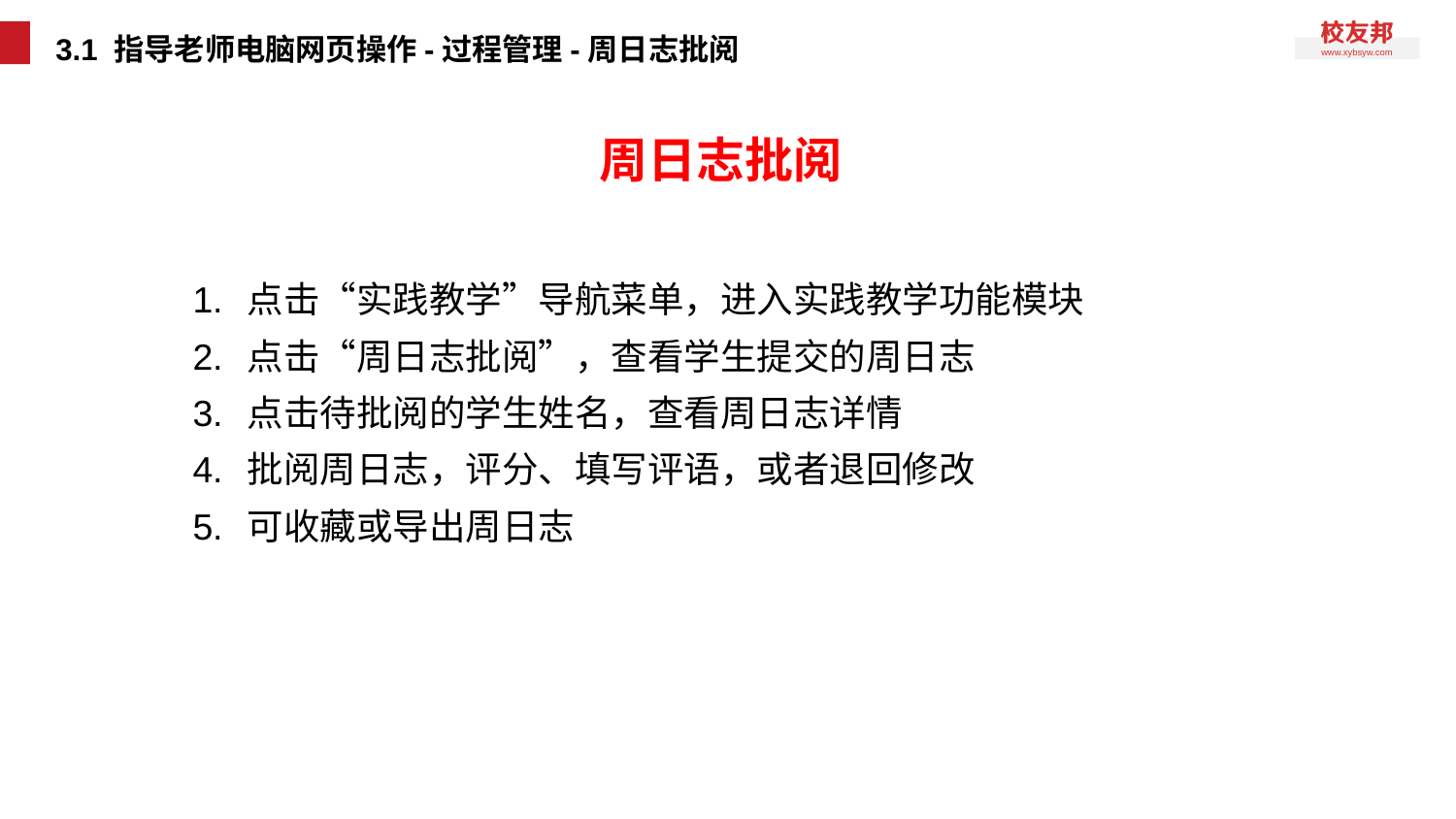

# 3.1 指导老师电脑网页操作-过程管理-周日志批阅
周日志批阅

点击“实践教学”导航菜单，进入实践教学功能模块
点击“周日志批阅”，查看学生提交的周日志
点击待批阅的学生姓名，查看周日志详情
批阅周日志，评分、填写评语，或者退回修改
可收藏或导出周日志